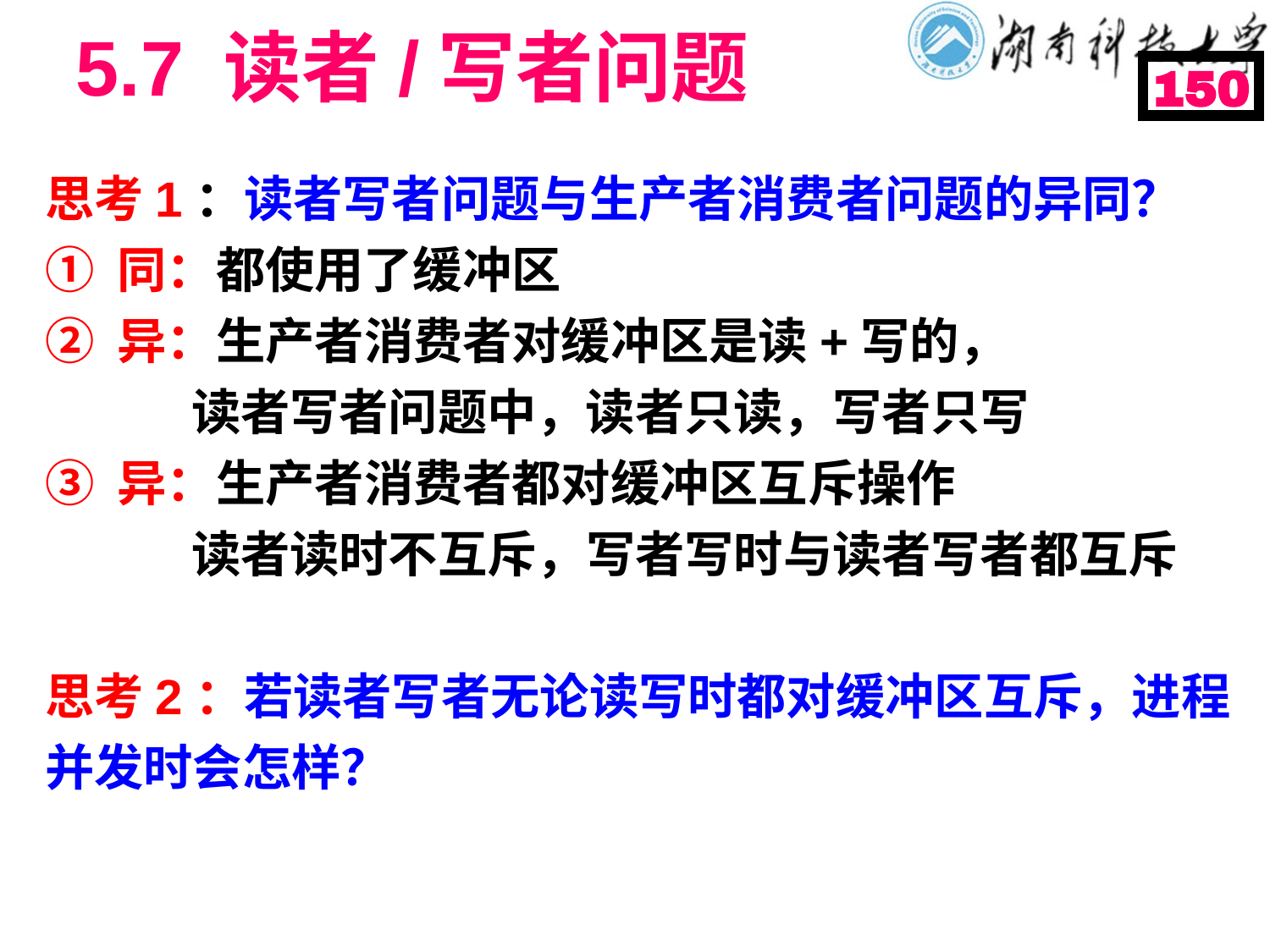

# 5.7 读者/写者问题
150
思考1：读者写者问题与生产者消费者问题的异同？
① 同：都使用了缓冲区
② 异：生产者消费者对缓冲区是读+写的，
            读者写者问题中，读者只读，写者只写
③ 异：生产者消费者都对缓冲区互斥操作
            读者读时不互斥，写者写时与读者写者都互斥

思考2：若读者写者无论读写时都对缓冲区互斥，进程并发时会怎样？